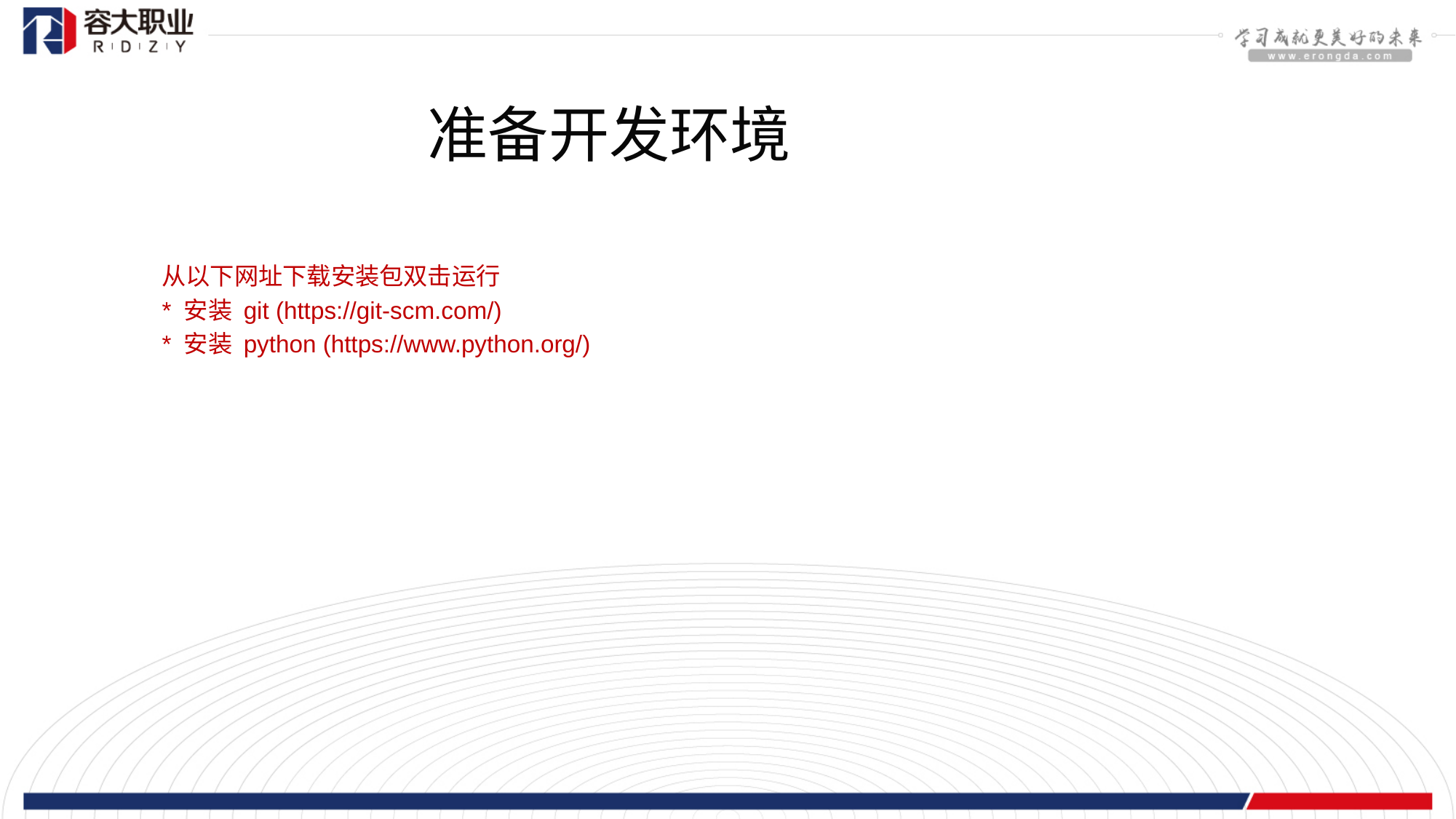

准备开发环境
从以下网址下载安装包双击运行
* 安装 git (https://git-scm.com/)
* 安装 python (https://www.python.org/)